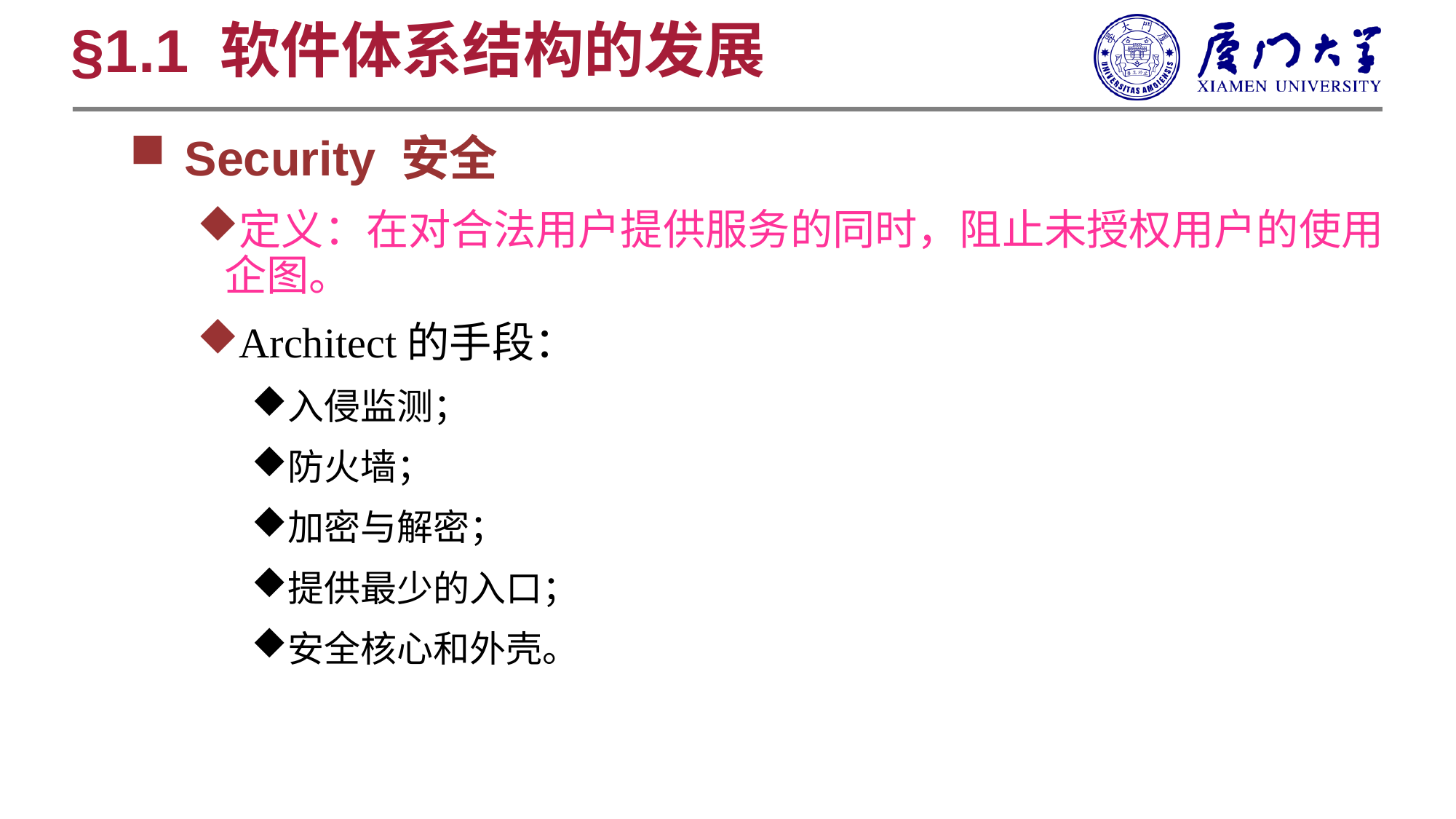

§1.1 软件体系结构的发展
Security 安全
定义：在对合法用户提供服务的同时，阻止未授权用户的使用企图。
Architect的手段：
入侵监测；
防火墙；
加密与解密；
提供最少的入口；
安全核心和外壳。